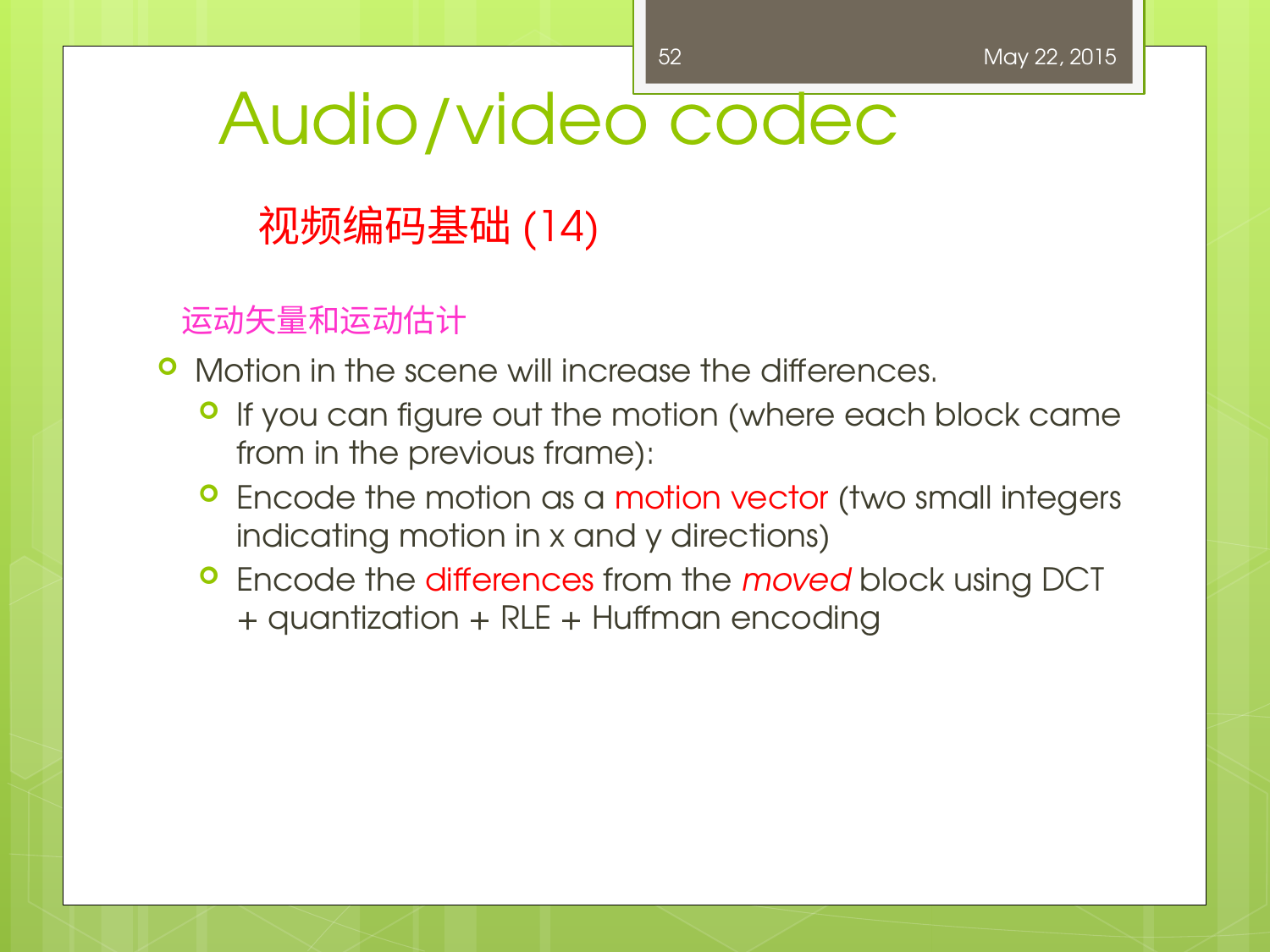

52
May 22, 2015
# Audio/video codec
视频编码基础(14)
运动矢量和运动估计
Motion in the scene will increase the differences.
If you can figure out the motion (where each block came from in the previous frame):
Encode the motion as a motion vector (two small integers indicating motion in x and y directions)
Encode the differences from the moved block using DCT + quantization + RLE + Huffman encoding